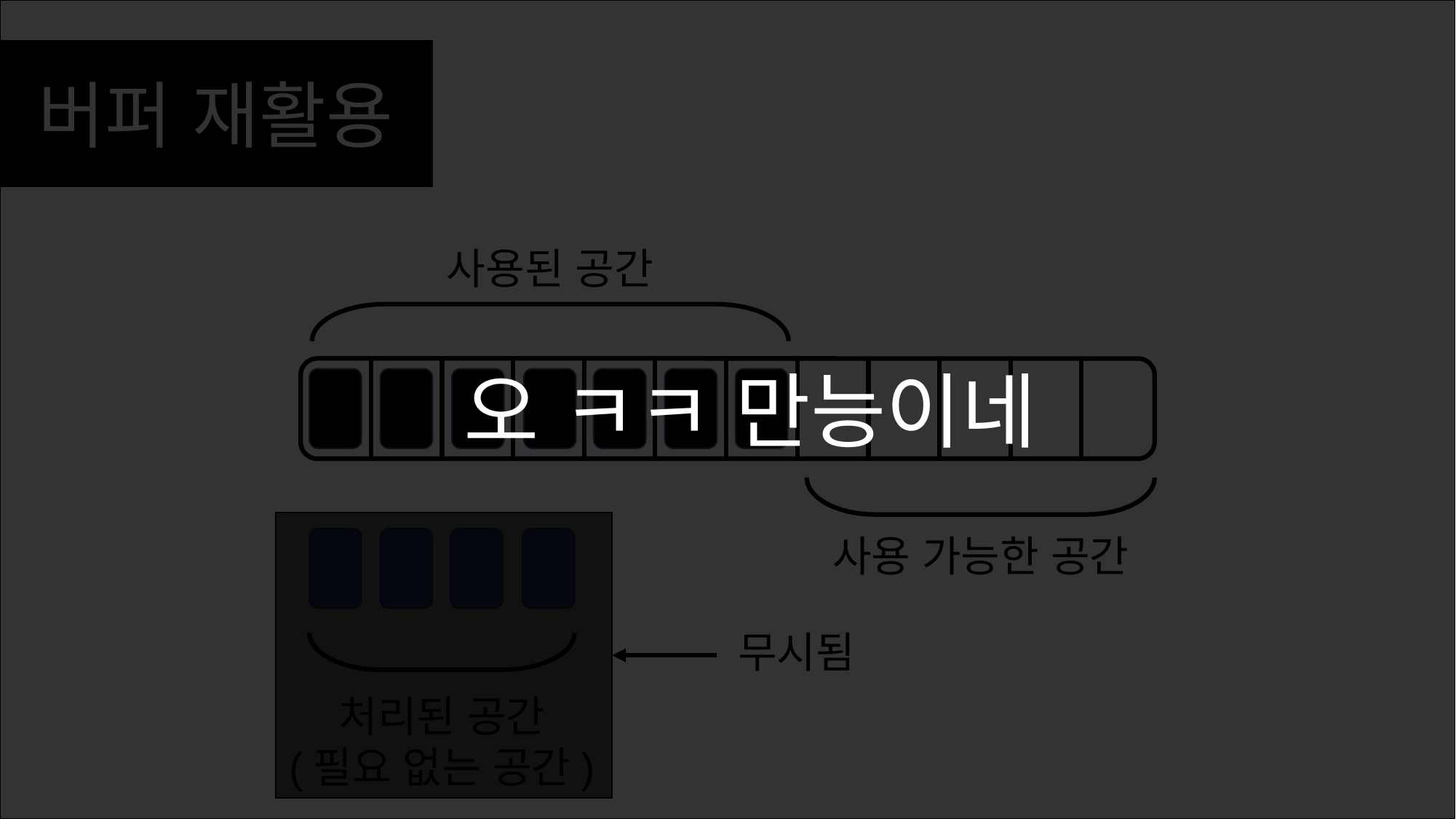

버퍼 재활용

사용된 공간

오 ㅋㅋ 만능이네

사용 가능한 공간

처리된 공간
(필요 없는 공간)
무시됨